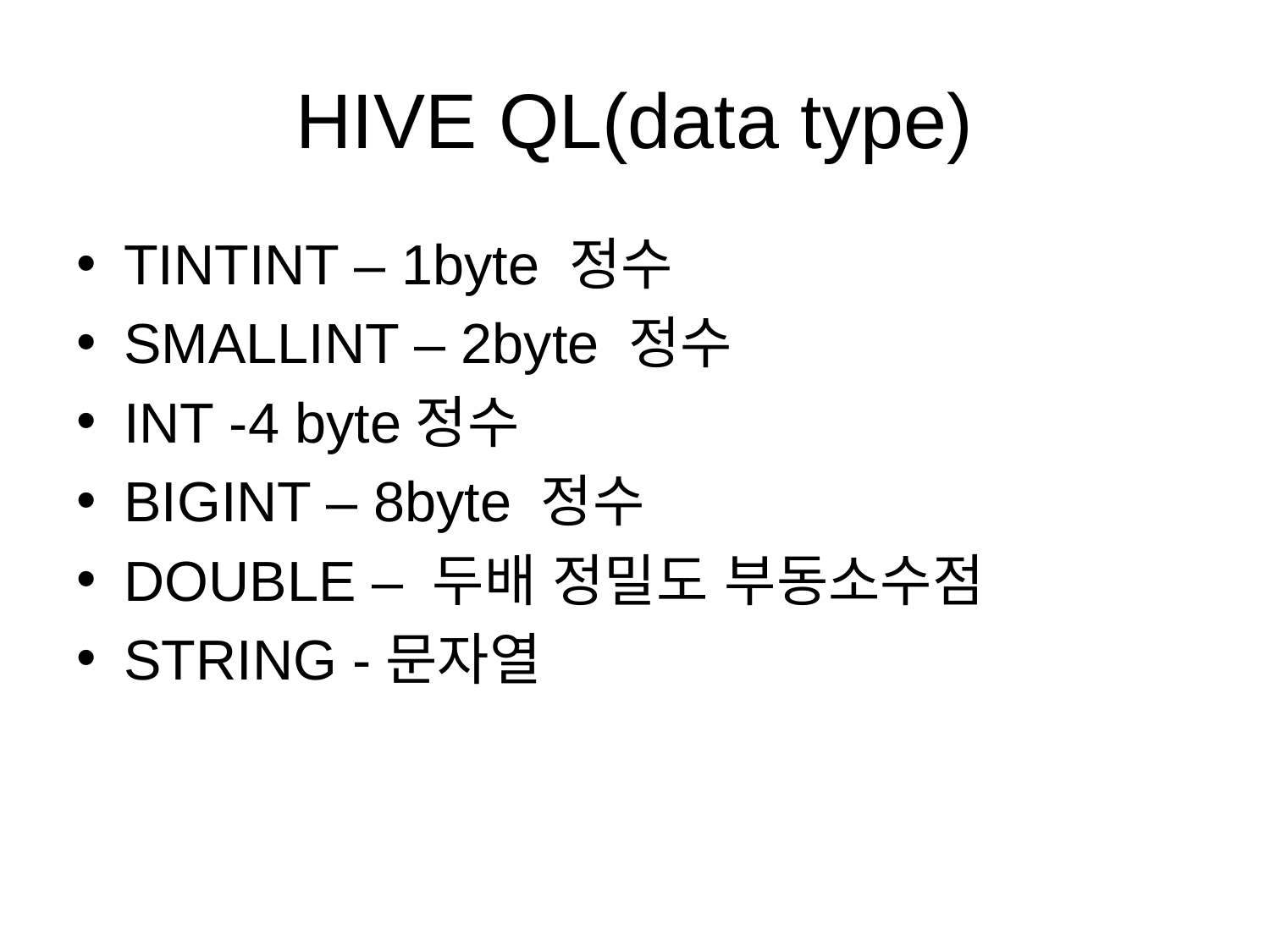

# HIVE QL(data type)
TINTINT – 1byte 정수
SMALLINT – 2byte 정수
INT -4 byte정수
BIGINT – 8byte 정수
DOUBLE – 두배 정밀도 부동소수점
STRING -문자열